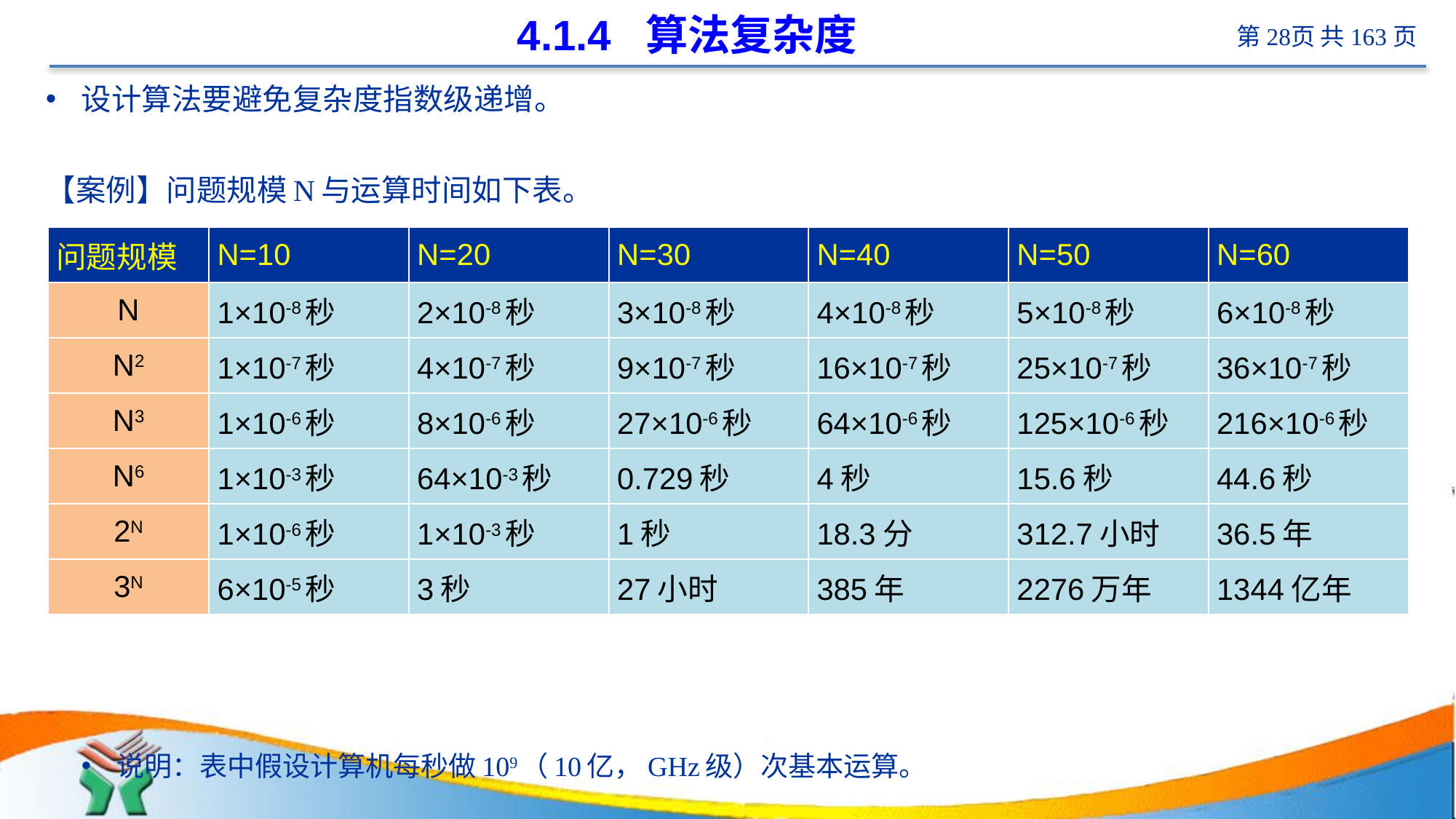

# 4.1.4  算法复杂度
设计算法要避免复杂度指数级递增。

【案例】问题规模N与运算时间如下表。

说明：表中假设计算机每秒做109（10亿，GHz级）次基本运算。
| 问题规模 | N=10 | N=20 | N=30 | N=40 | N=50 | N=60 |
| --- | --- | --- | --- | --- | --- | --- |
| N | 1×10-8秒 | 2×10-8秒 | 3×10-8秒 | 4×10-8秒 | 5×10-8秒 | 6×10-8秒 |
| N2 | 1×10-7秒 | 4×10-7秒 | 9×10-7秒 | 16×10-7秒 | 25×10-7秒 | 36×10-7秒 |
| N3 | 1×10-6秒 | 8×10-6秒 | 27×10-6秒 | 64×10-6秒 | 125×10-6秒 | 216×10-6秒 |
| N6 | 1×10-3秒 | 64×10-3秒 | 0.729秒 | 4秒 | 15.6秒 | 44.6秒 |
| 2N | 1×10-6秒 | 1×10-3秒 | 1秒 | 18.3分 | 312.7小时 | 36.5年 |
| 3N | 6×10-5秒 | 3秒 | 27小时 | 385年 | 2276万年 | 1344亿年 |